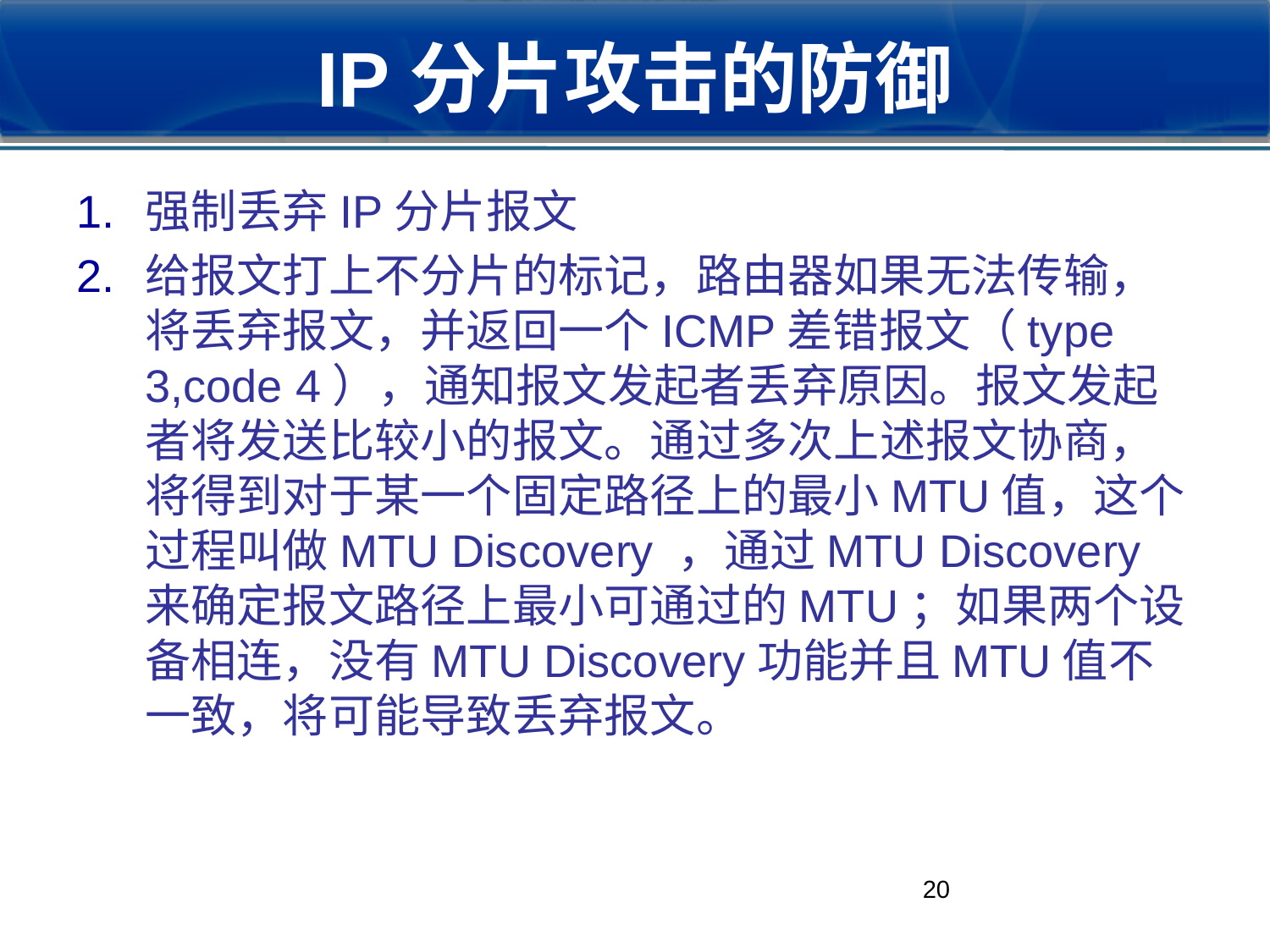

# IP分片攻击的防御
强制丢弃IP分片报文
给报文打上不分片的标记，路由器如果无法传输，将丢弃报文，并返回一个ICMP差错报文（type 3,code 4），通知报文发起者丢弃原因。报文发起者将发送比较小的报文。通过多次上述报文协商，将得到对于某一个固定路径上的最小MTU值，这个过程叫做MTU Discovery ，通过MTU Discovery来确定报文路径上最小可通过的MTU；如果两个设备相连，没有MTU Discovery功能并且MTU值不一致，将可能导致丢弃报文。

20